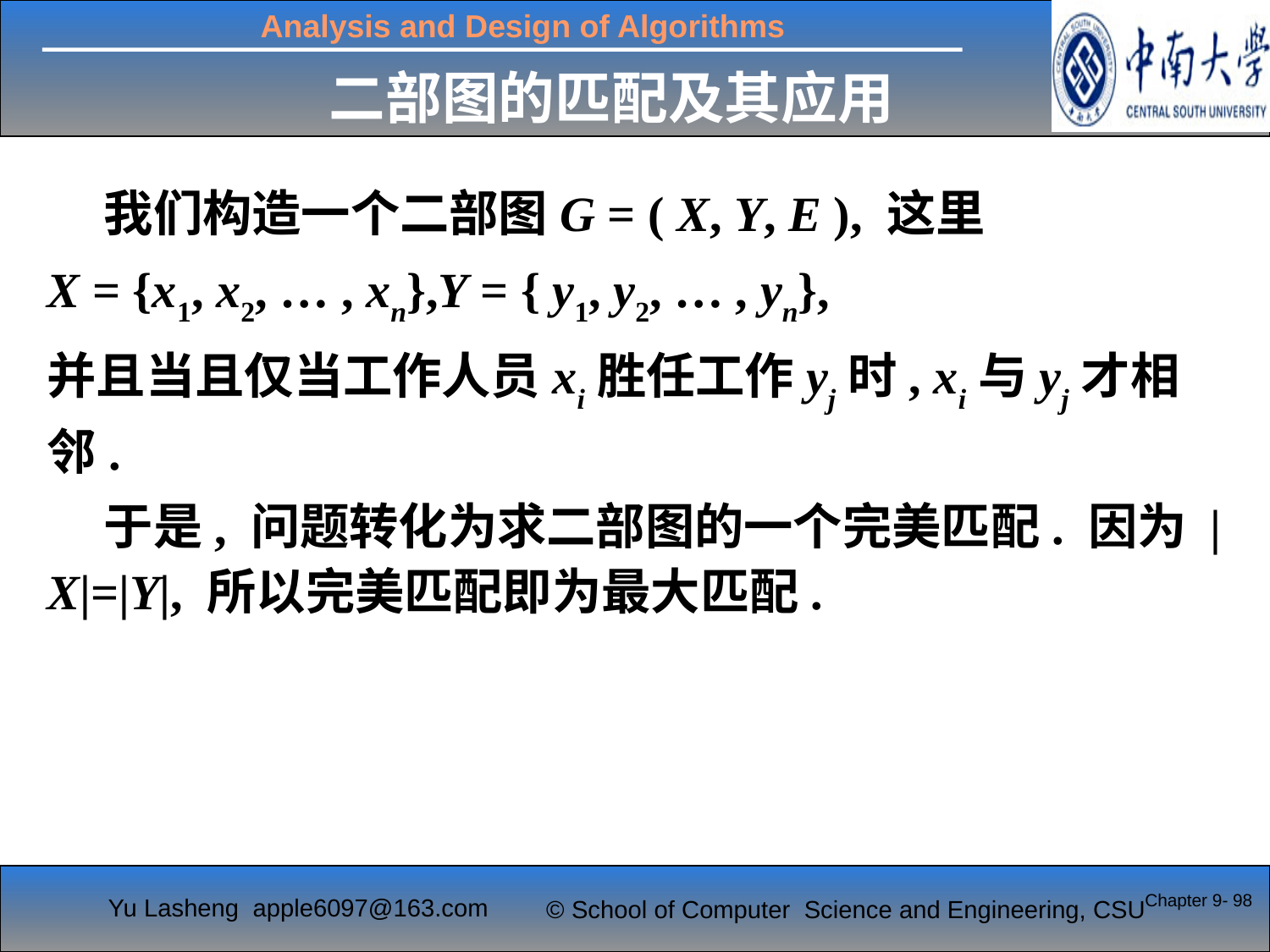

二部图的匹配及其应用
    我们构造一个二部图G = ( X, Y, E ), 这里
X = {x1, x2, … , xn},Y = { y1, y2, … , yn},
并且当且仅当工作人员xi胜任工作yj时, xi与yj才相邻.
    于是, 问题转化为求二部图的一个完美匹配. 因为 |X|=|Y|, 所以完美匹配即为最大匹配.
Chapter 9- 98